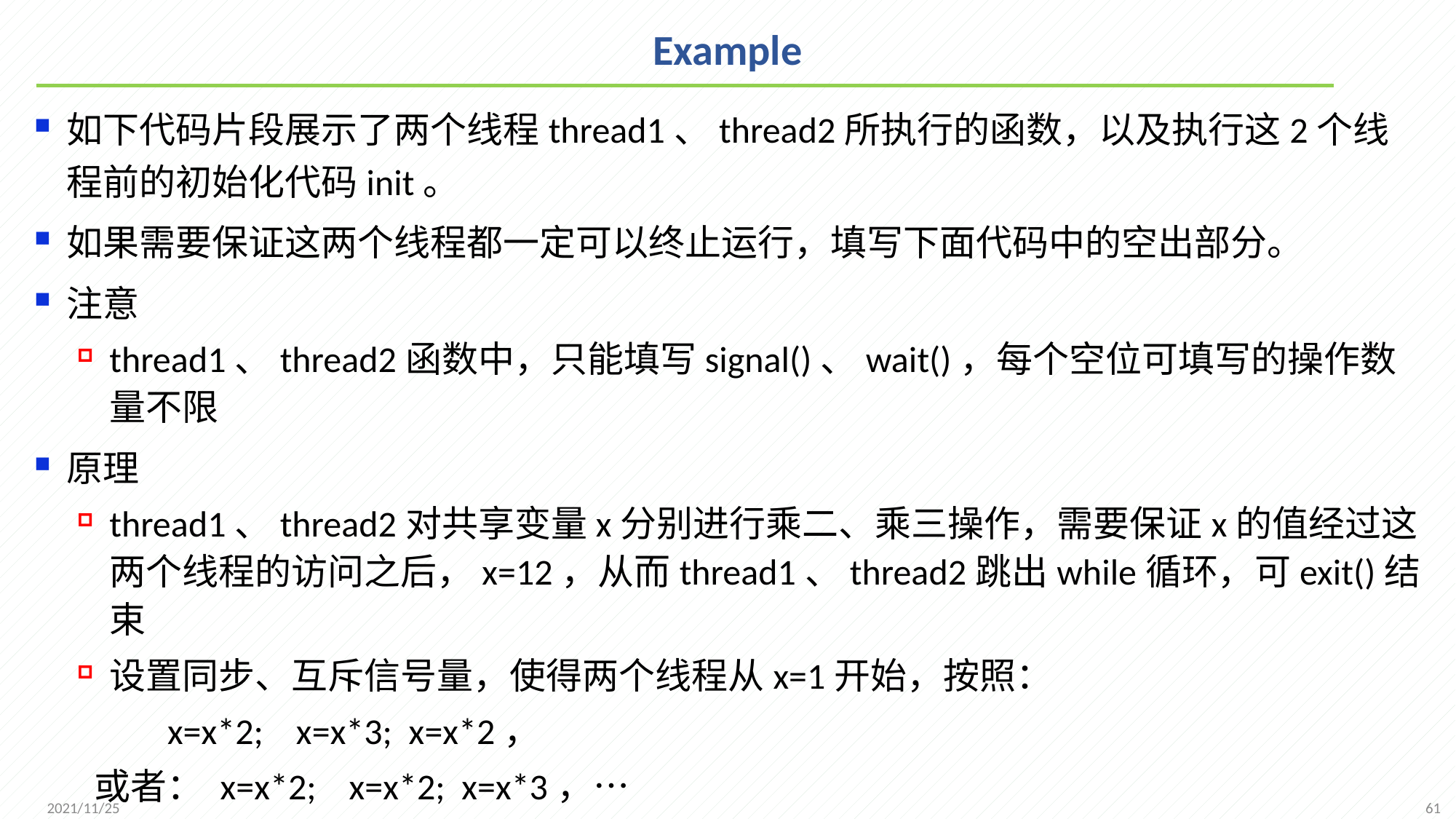

# Example
如下代码片段展示了两个线程thread1、thread2所执行的函数，以及执行这2个线程前的初始化代码init。
如果需要保证这两个线程都一定可以终止运行，填写下面代码中的空出部分。
注意
thread1、thread2函数中，只能填写signal()、wait()，每个空位可填写的操作数量不限
原理
thread1、thread2对共享变量x分别进行乘二、乘三操作，需要保证x的值经过这两个线程的访问之后，x=12，从而thread1、thread2跳出while循环，可exit()结束
设置同步、互斥信号量，使得两个线程从x=1开始，按照：
           x=x*2;    x=x*3;  x=x*2，
 或者： x=x*2;    x=x*2;  x=x*3，…
61
2021/11/25